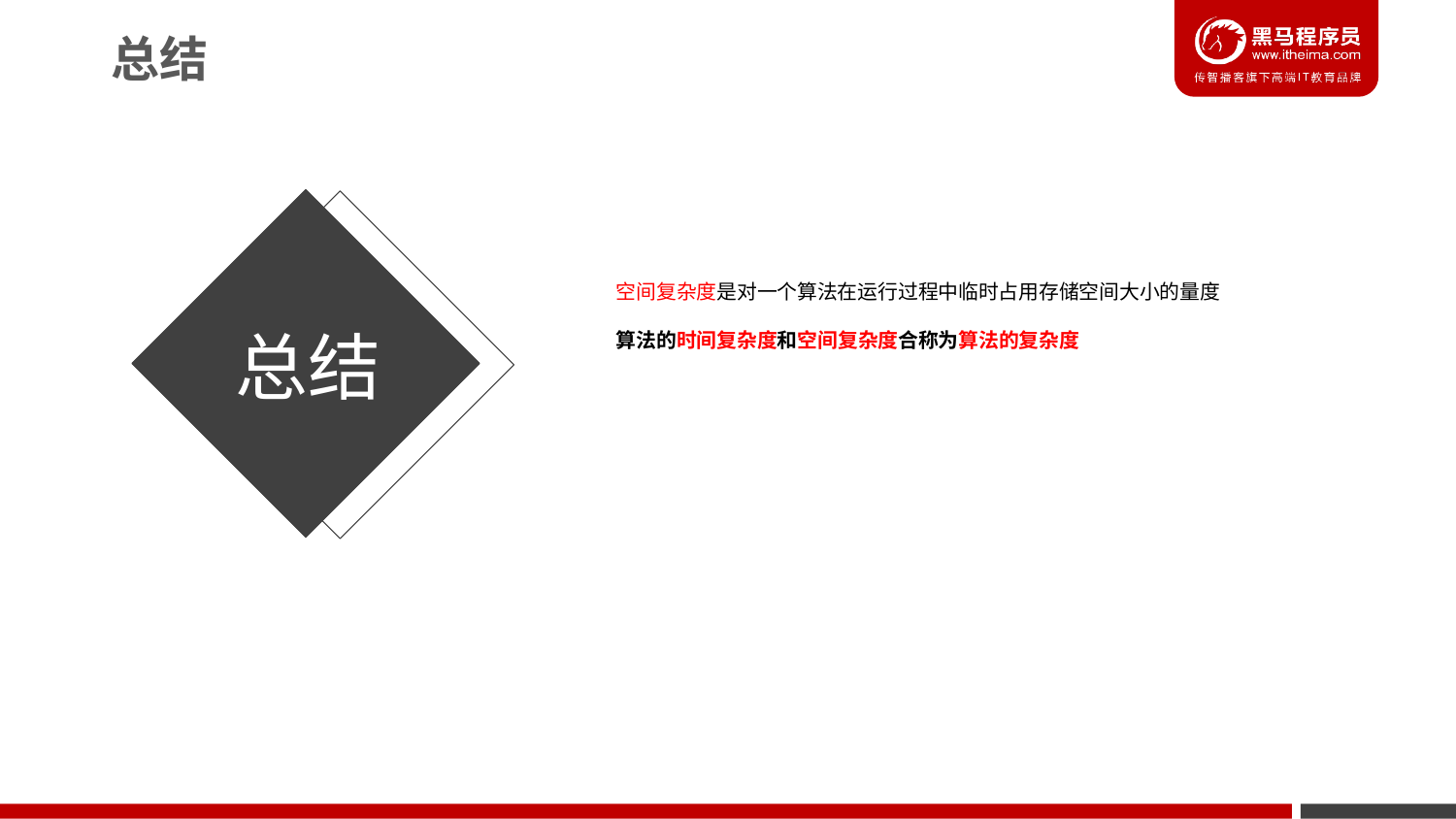

总结

空间复杂度是对一个算法在运行过程中临时占用存储空间大小的量度

算法的时间复杂度和空间复杂度合称为算法的复杂度
总结